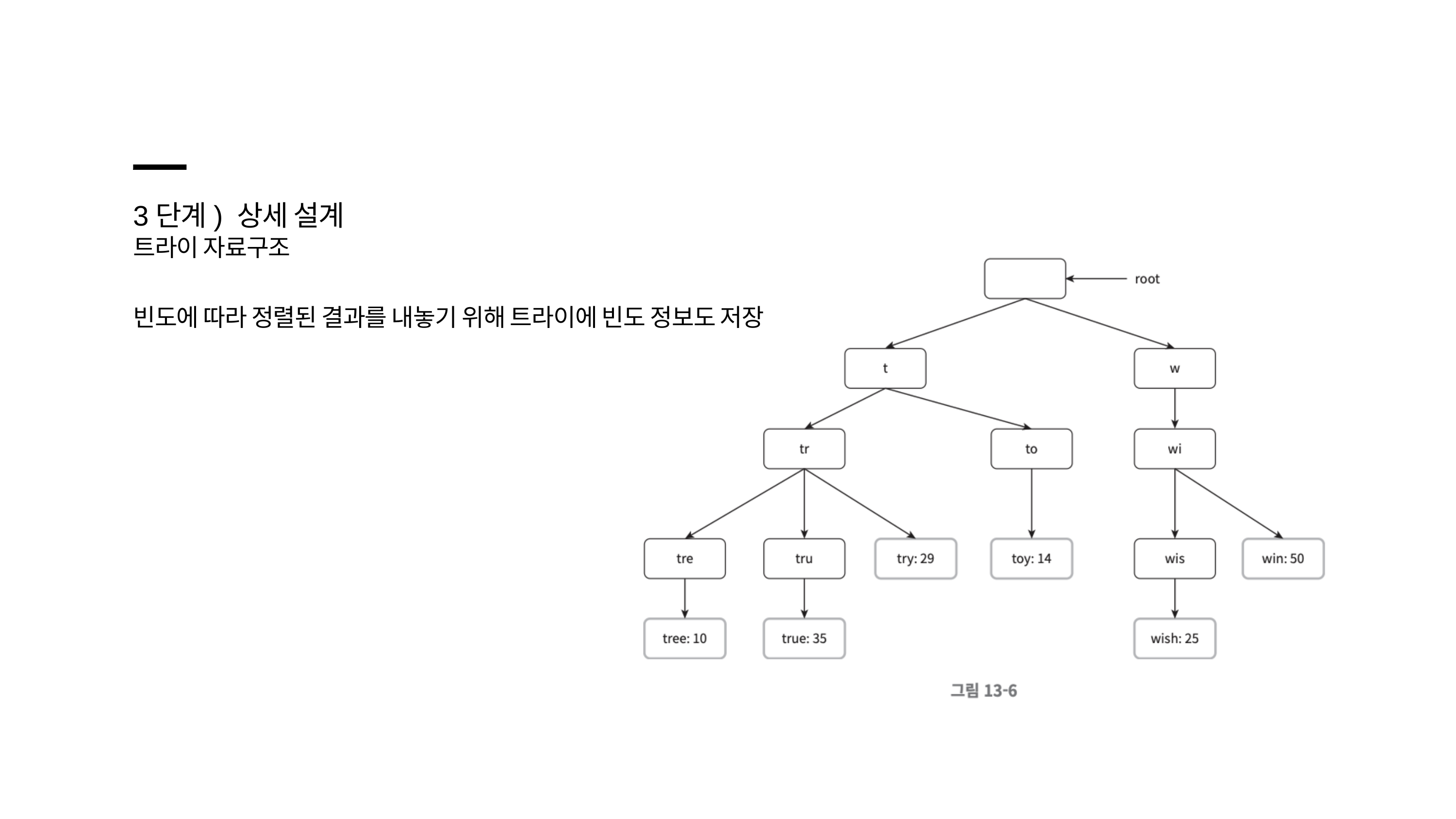

3단계) 상세 설계

트라이 자료구조
빈도에 따라 정렬된 결과를 내놓기 위해 트라이에 빈도 정보도 저장